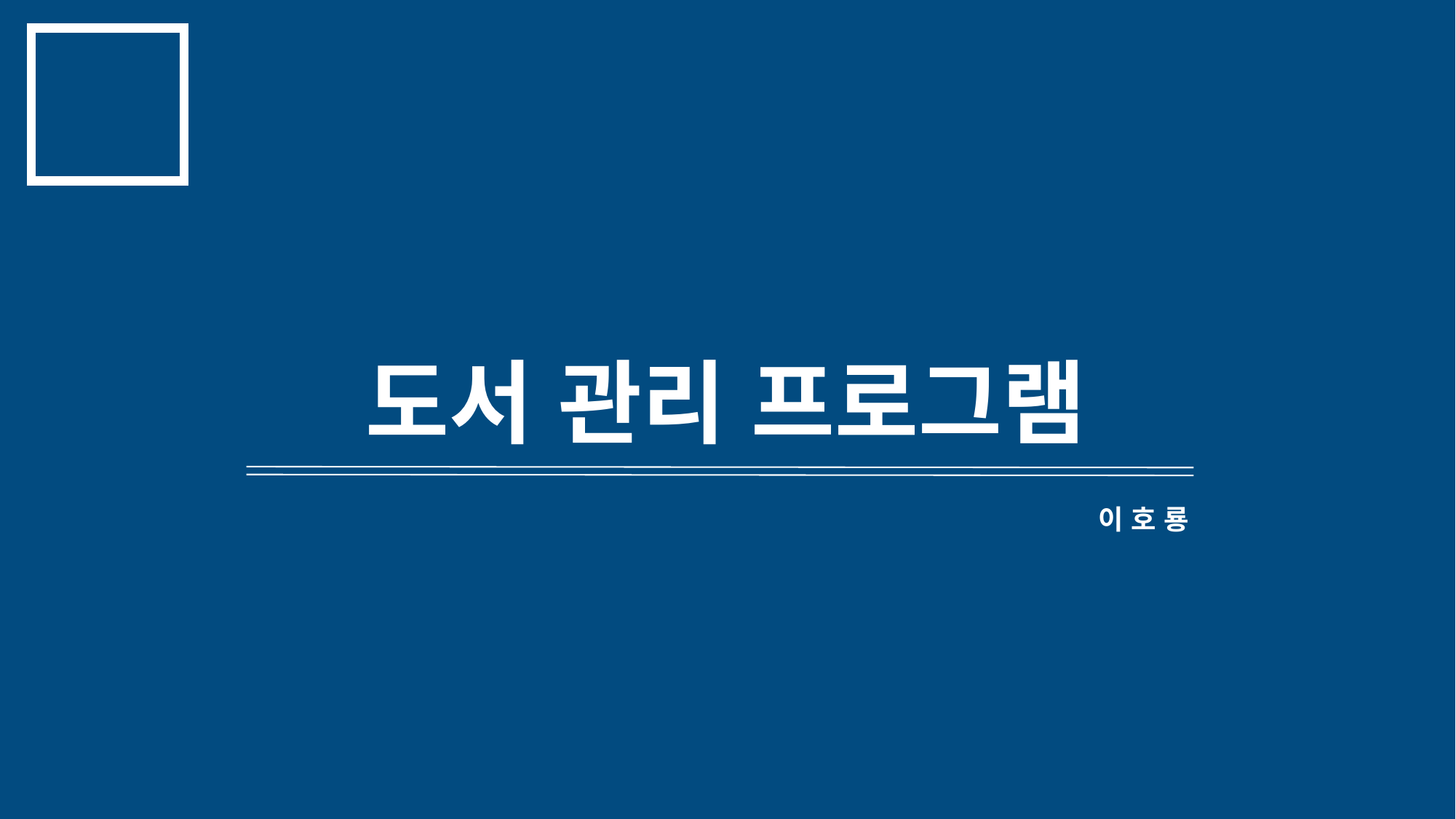

# 도서 관리 프로그램
이 호 룡